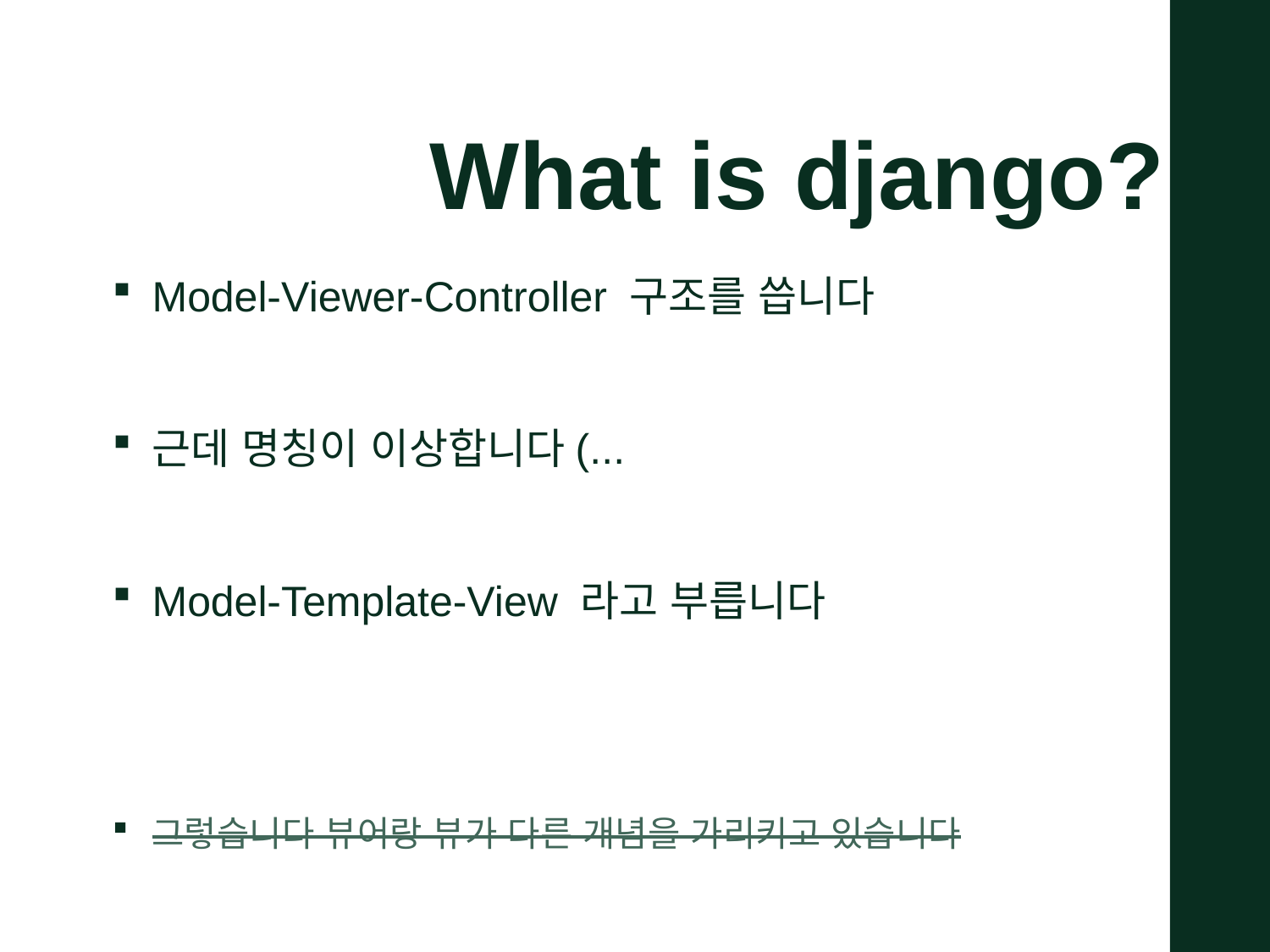

What is django?
Model-Viewer-Controller 구조를 씁니다
근데 명칭이 이상합니다(...
Model-Template-View 라고 부릅니다

그렇습니다 뷰어랑 뷰가 다른 개념을 가리키고 있습니다